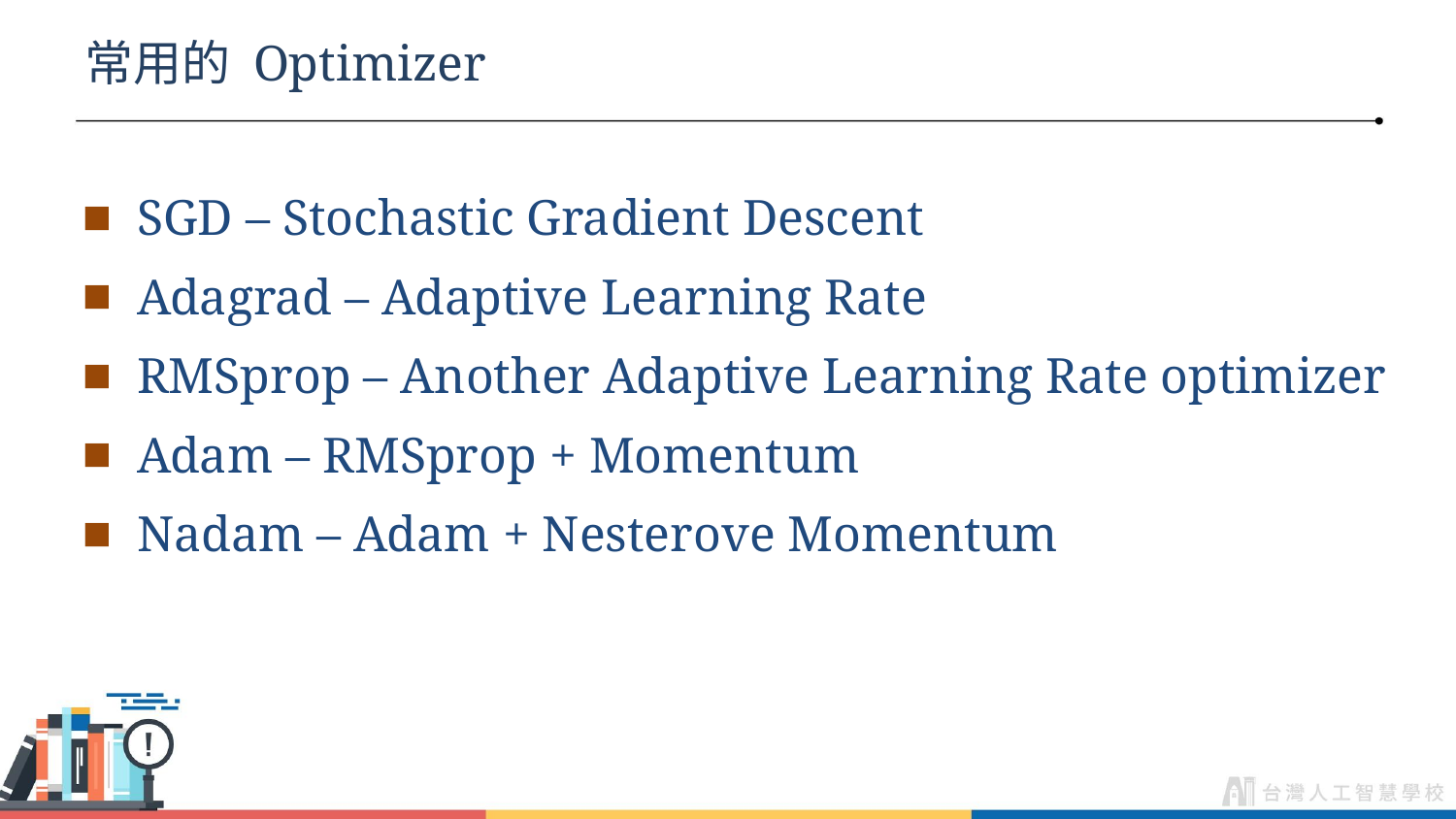

# 常用的 Optimizer
SGD – Stochastic Gradient Descent
Adagrad – Adaptive Learning Rate
RMSprop – Another Adaptive Learning Rate optimizer
Adam – RMSprop + Momentum
Nadam – Adam + Nesterove Momentum